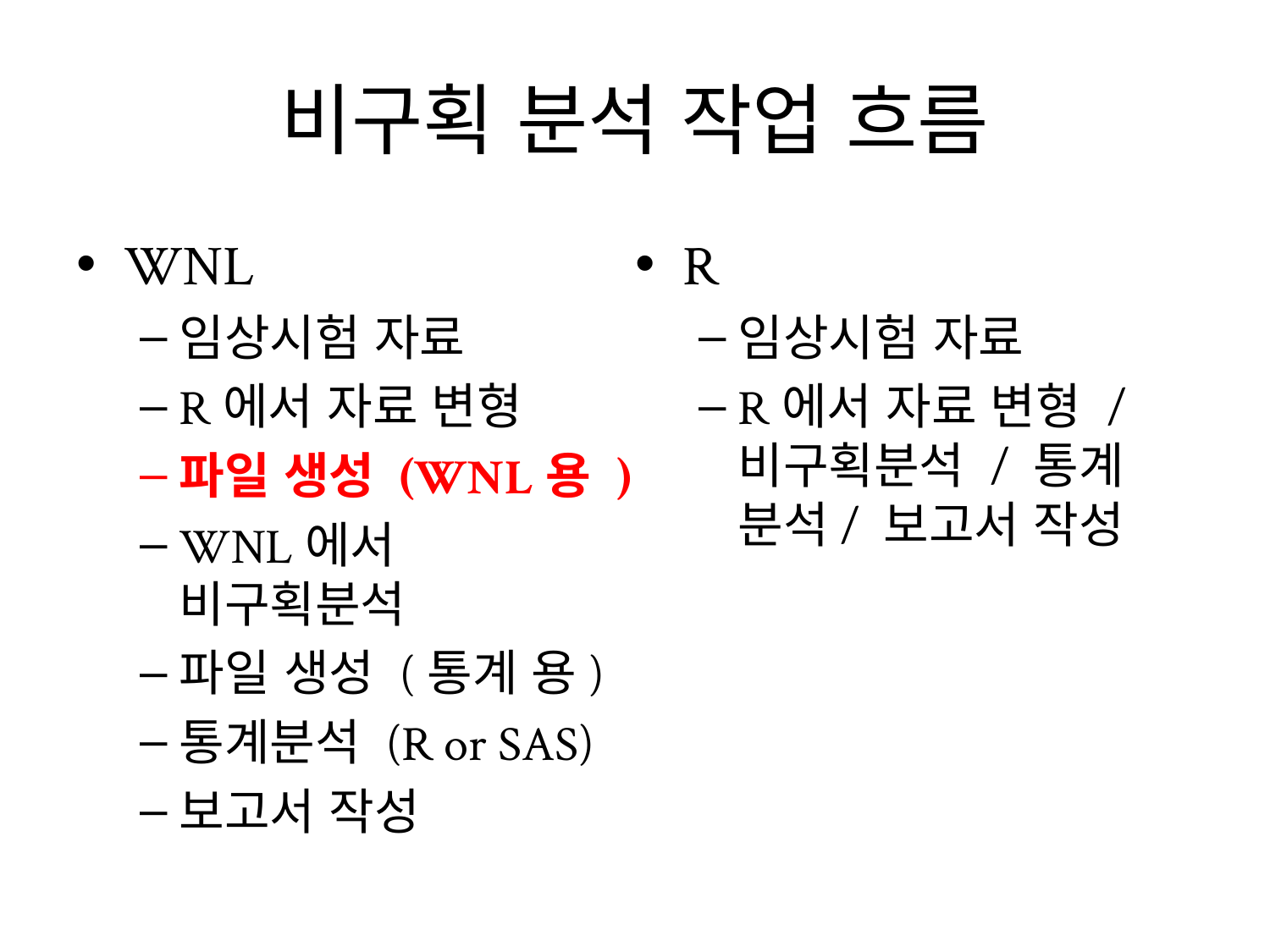

# 비구획 분석 작업 흐름
WNL
임상시험 자료
R에서 자료 변형
파일 생성 (WNL용 )
WNL에서 비구획분석
파일 생성 (통계 용)
통계분석 (R or SAS)
보고서 작성

R
임상시험 자료
R에서 자료 변형 / 비구획분석 / 통계 분석/ 보고서 작성